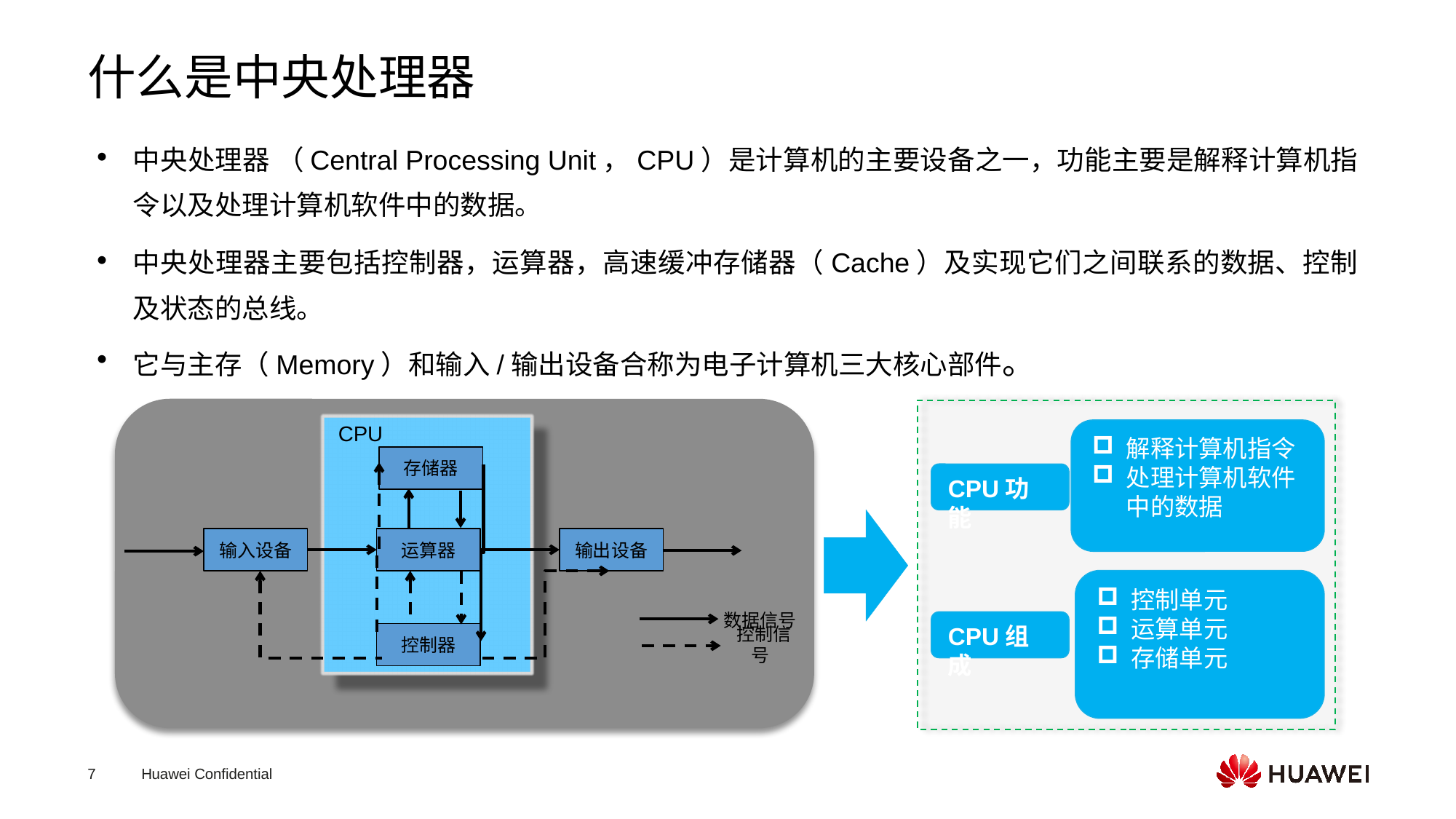

# 什么是中央处理器
中央处理器 （Central Processing Unit，CPU）是计算机的主要设备之一，功能主要是解释计算机指令以及处理计算机软件中的数据。
中央处理器主要包括控制器，运算器，高速缓冲存储器（Cache）及实现它们之间联系的数据、控制及状态的总线。
它与主存（Memory）和输入/输出设备合称为电子计算机三大核心部件。

CPU

解释计算机指令
处理计算机软件中的数据
存储器
CPU功能

输入设备
运算器
输出设备
控制单元
运算单元
存储单元
数据信号
CPU组成
控制器
 控制信号